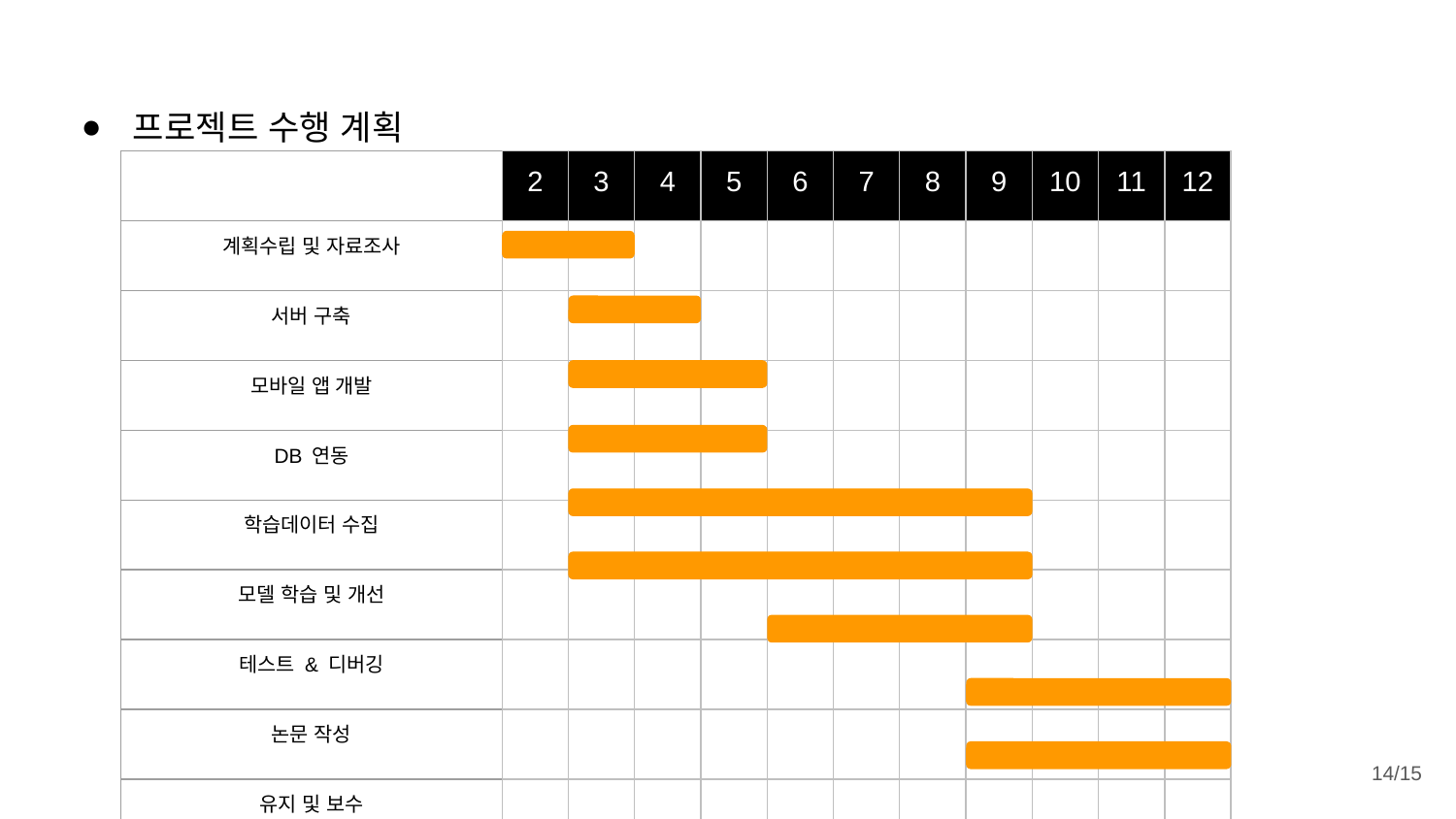

# 프로젝트 수행 계획
|  | 2 | 3 | 4 | 5 | 6 | 7 | 8 | 9 | 10 | 11 | 12 |
| --- | --- | --- | --- | --- | --- | --- | --- | --- | --- | --- | --- |
| 계획수립 및 자료조사 |  |  |  |  |  |  |  |  |  |  |  |
| 서버 구축 |  |  |  |  |  |  |  |  |  |  |  |
| 모바일 앱 개발 |  |  |  |  |  |  |  |  |  |  |  |
| DB 연동 |  |  |  |  |  |  |  |  |  |  |  |
| 학습데이터 수집 |  |  |  |  |  |  |  |  |  |  |  |
| 모델 학습 및 개선 |  |  |  |  |  |  |  |  |  |  |  |
| 테스트 & 디버깅 |  |  |  |  |  |  |  |  |  |  |  |
| 논문 작성 |  |  |  |  |  |  |  |  |  |  |  |
| 유지 및 보수 |  |  |  |  |  |  |  |  |  |  |  |

14/15